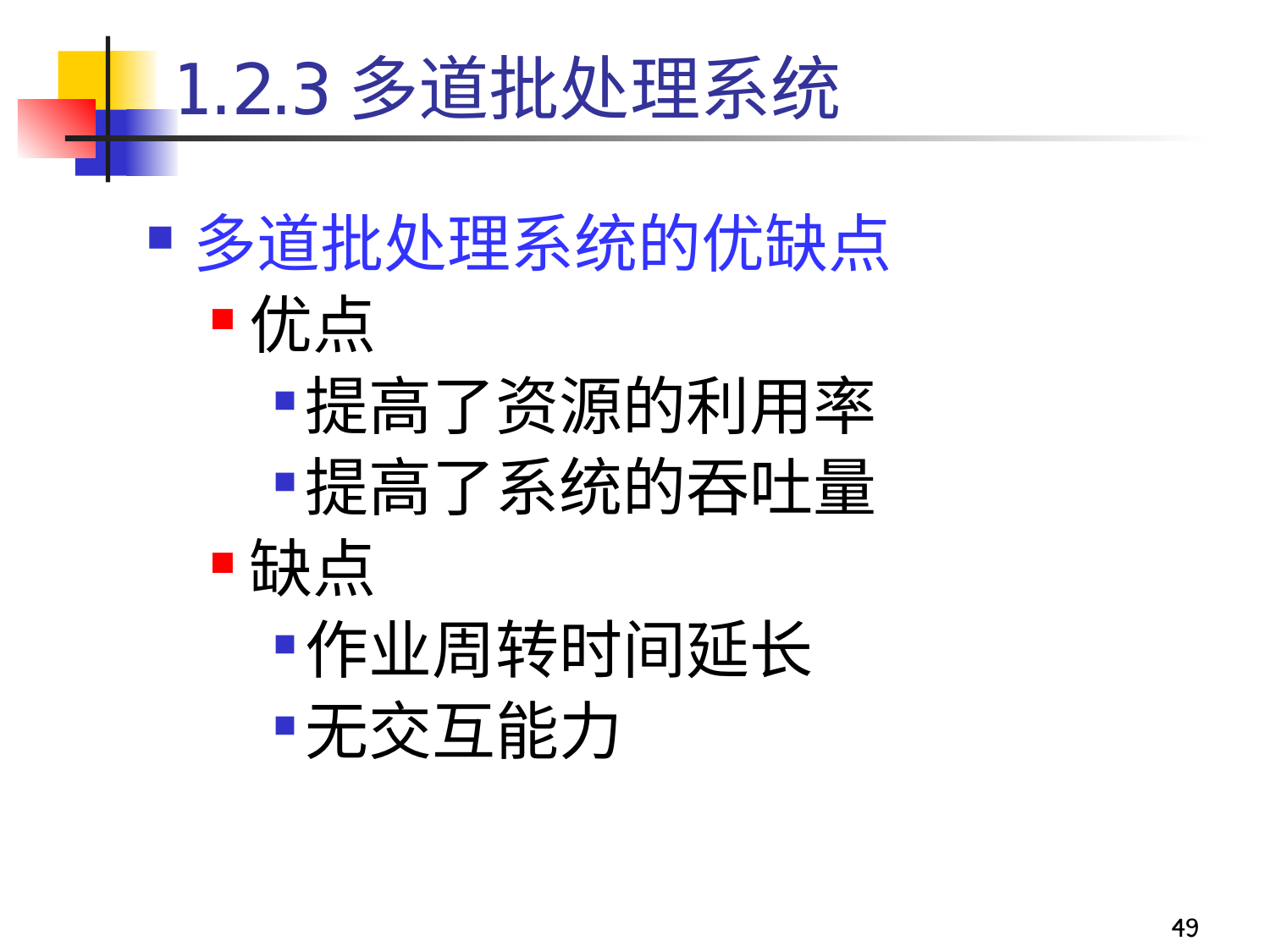

1.2.3多道批处理系统
多道批处理系统的优缺点
优点
提高了资源的利用率
提高了系统的吞吐量
缺点
作业周转时间延长
无交互能力
49